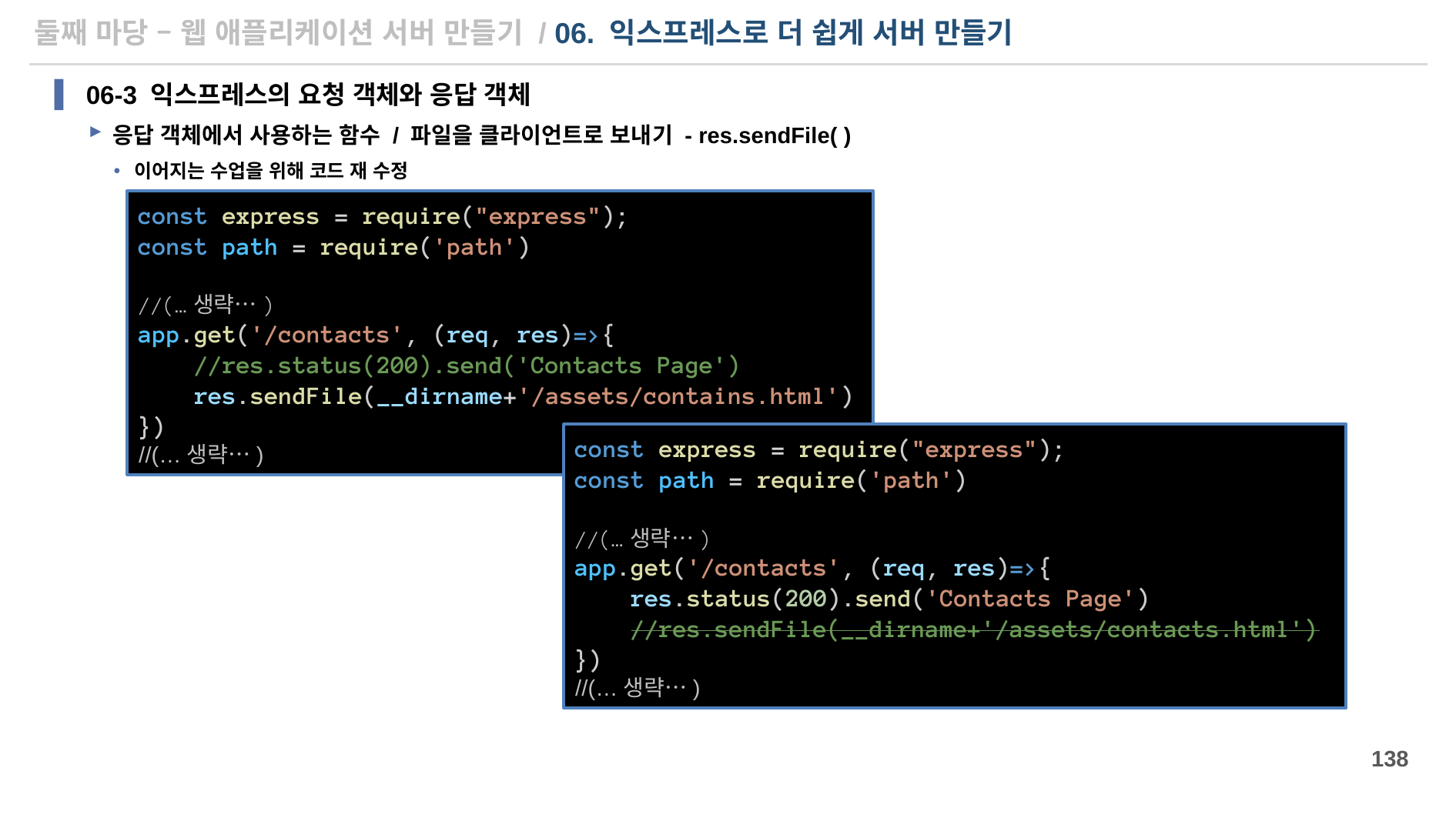

# 둘째 마당 – 웹 애플리케이션 서버 만들기 / 06. 익스프레스로 더 쉽게 서버 만들기
06-3 익스프레스의 요청 객체와 응답 객체
응답 객체에서 사용하는 함수 / 파일을 클라이언트로 보내기 - res.sendFile( )
이어지는 수업을 위해 코드 재 수정
const express = require("express");
const path = require('path')
//(…생략…)
app.get('/contacts', (req, res)=>{
    //res.status(200).send('Contacts Page')
    res.sendFile(__dirname+'/assets/contains.html')
})
//(…생략…)
const express = require("express");
const path = require('path')
//(…생략…)
app.get('/contacts', (req, res)=>{
    res.status(200).send('Contacts Page')
    //res.sendFile(__dirname+'/assets/contacts.html')
})
//(…생략…)
138